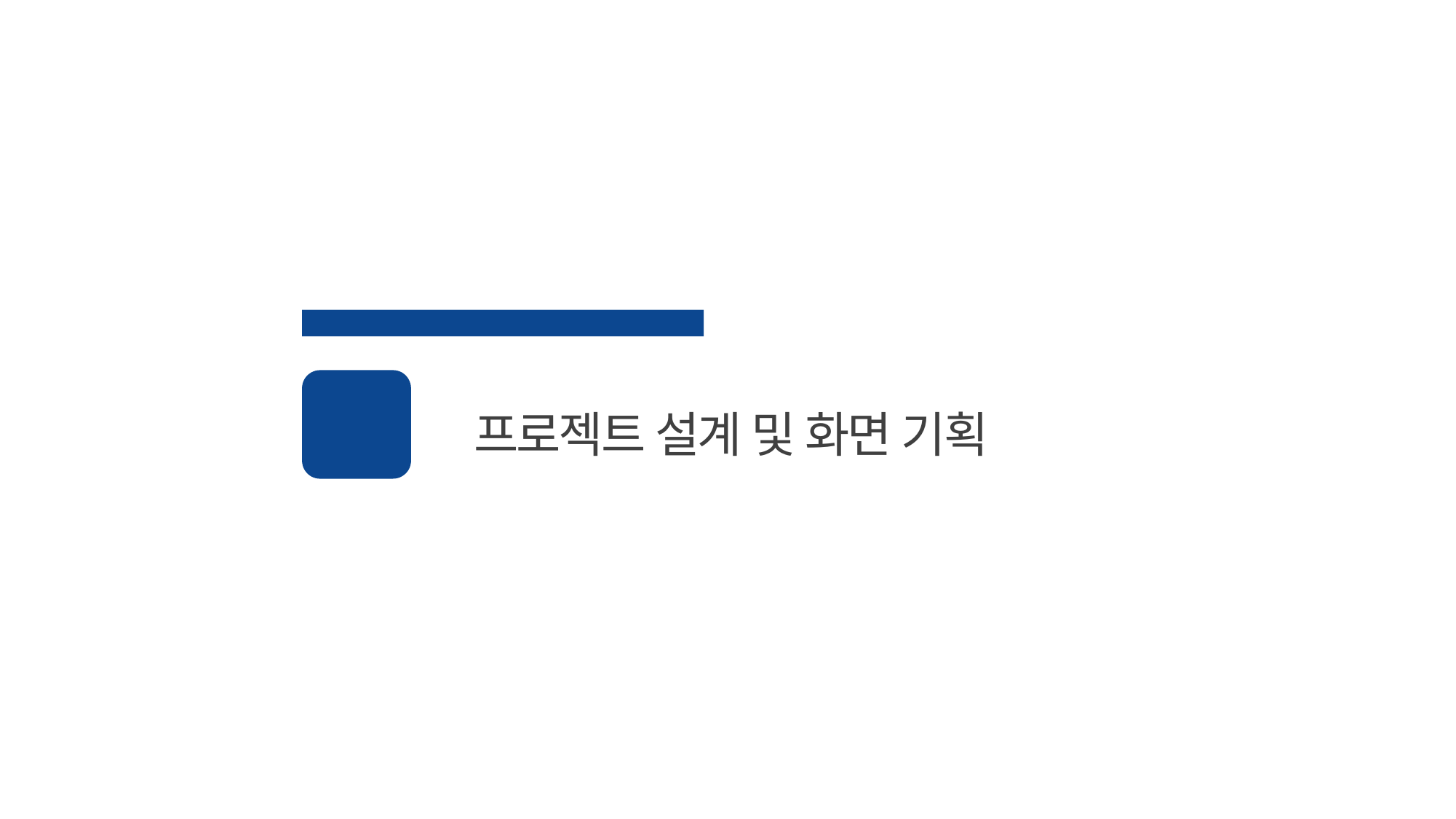

2021 핀테크 아카데미
프로젝트 설계 및 화면 기획